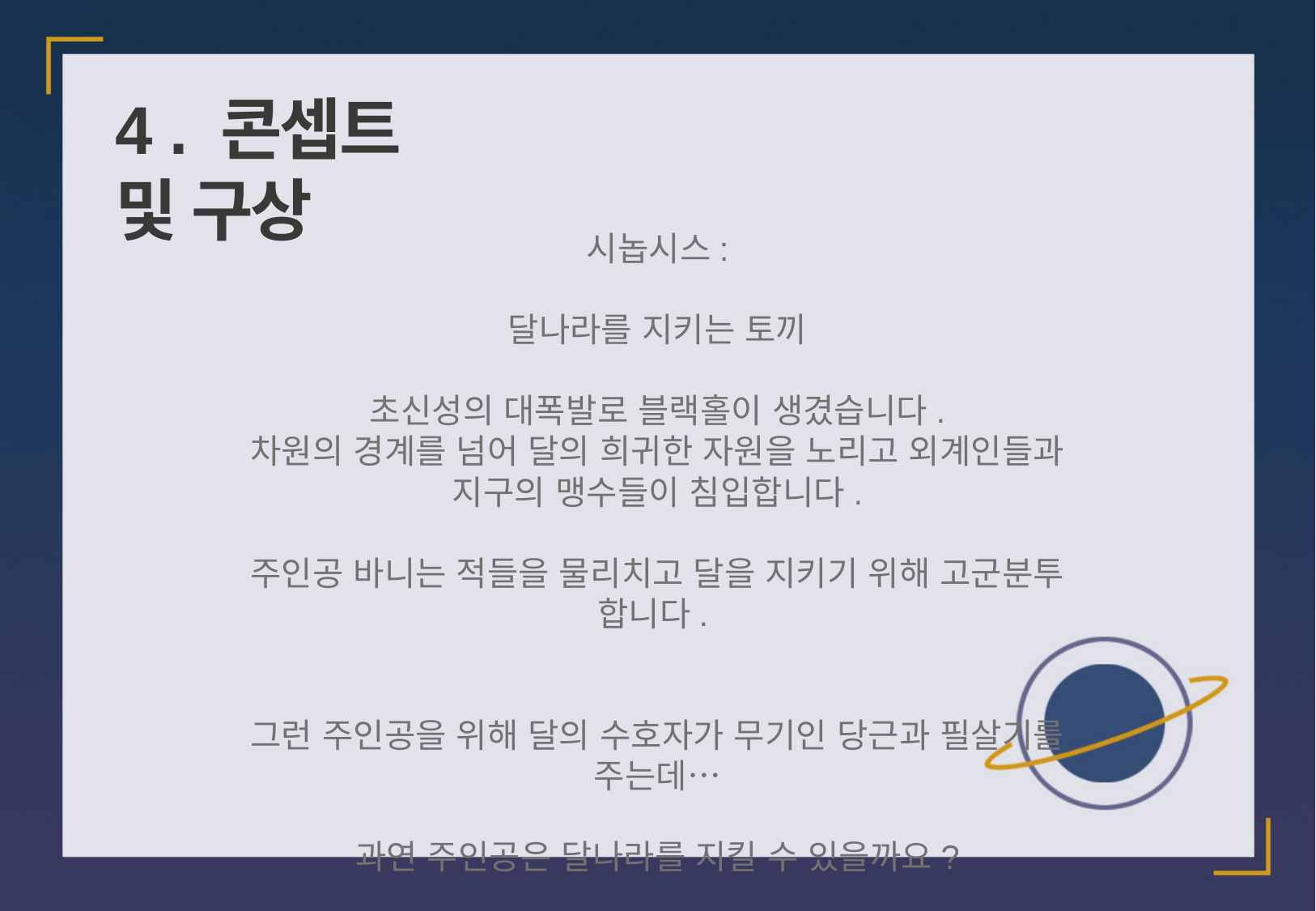

4 . 콘셉트 및 구상
시놉시스:

달나라를 지키는 토끼

초신성의 대폭발로 블랙홀이 생겼습니다.
차원의 경계를 넘어 달의 희귀한 자원을 노리고 외계인들과 지구의 맹수들이 침입합니다.

주인공 바니는 적들을 물리치고 달을 지키기 위해 고군분투 합니다.

그런 주인공을 위해 달의 수호자가 무기인 당근과 필살기를 주는데…

과연 주인공은 달나라를 지킬 수 있을까요?